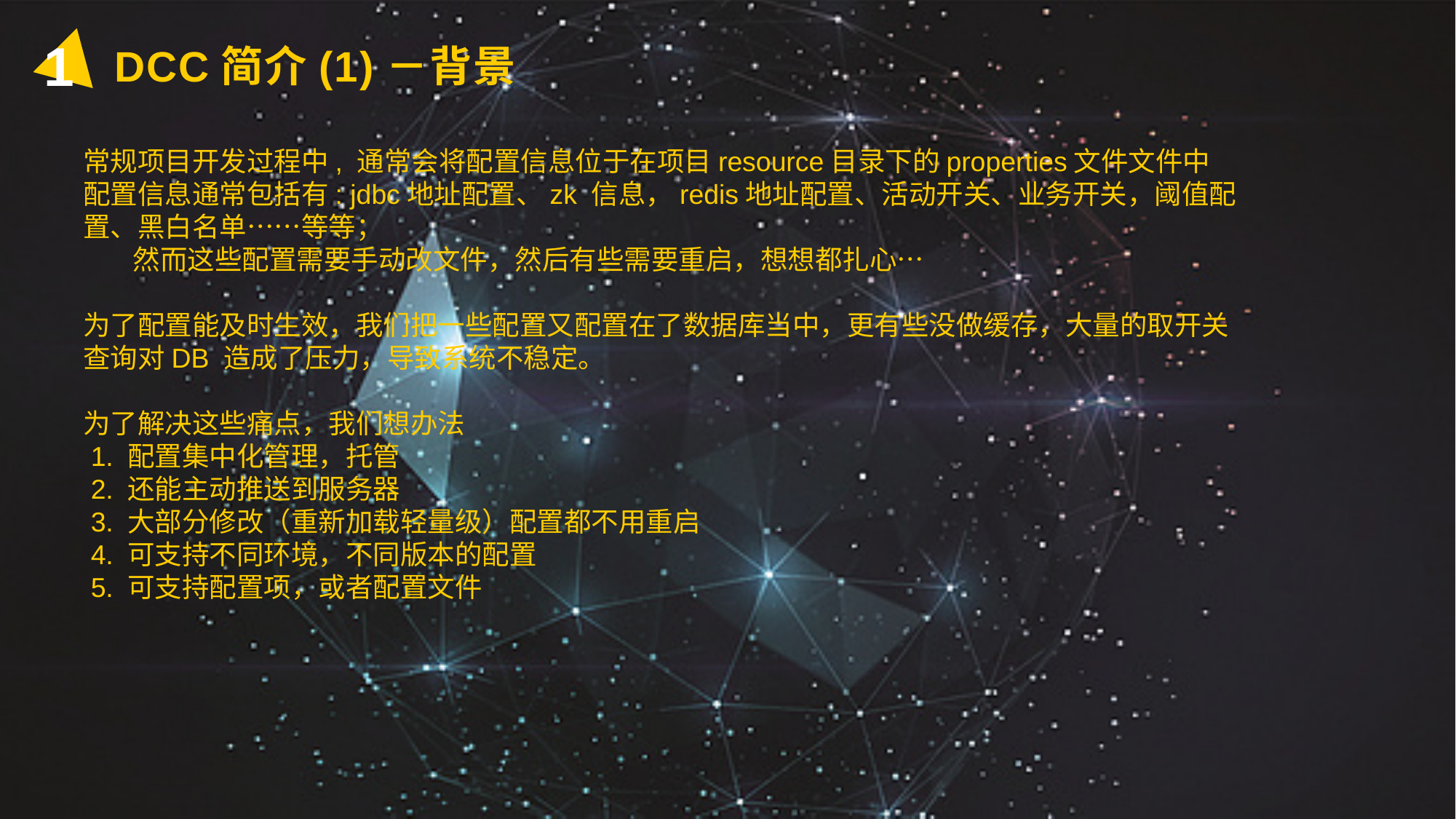

1
DCC简介(1)－背景

常规项目开发过程中, 通常会将配置信息位于在项目resource目录下的properties文件文件中
配置信息通常包括有: jdbc地址配置、zk 信息，redis地址配置、活动开关、业务开关，阈值配置、黑白名单……等等；
       然而这些配置需要手动改文件，然后有些需要重启，想想都扎心…

为了配置能及时生效，我们把一些配置又配置在了数据库当中，更有些没做缓存，大量的取开关查询对DB 造成了压力，导致系统不稳定。

为了解决这些痛点，我们想办法
 1. 配置集中化管理，托管
 2. 还能主动推送到服务器
 3. 大部分修改（重新加载轻量级）配置都不用重启
 4. 可支持不同环境，不同版本的配置
 5. 可支持配置项，或者配置文件